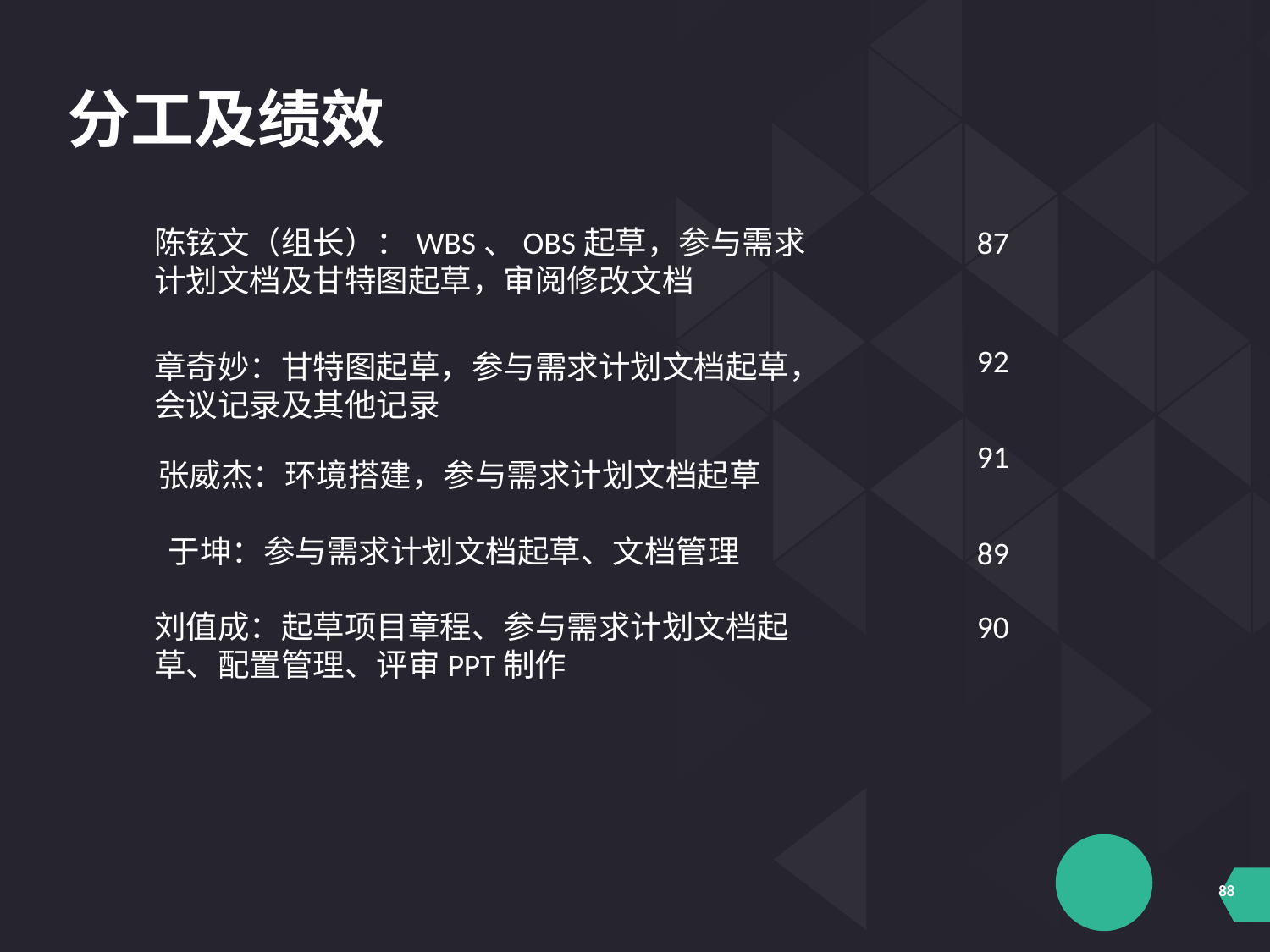

分工及绩效
陈铉文（组长）：WBS、OBS起草，参与需求计划文档及甘特图起草，审阅修改文档
87
92
章奇妙：甘特图起草，参与需求计划文档起草，会议记录及其他记录
91
张威杰：环境搭建，参与需求计划文档起草
于坤：参与需求计划文档起草、文档管理
89
刘值成：起草项目章程、参与需求计划文档起草、配置管理、评审PPT制作
90